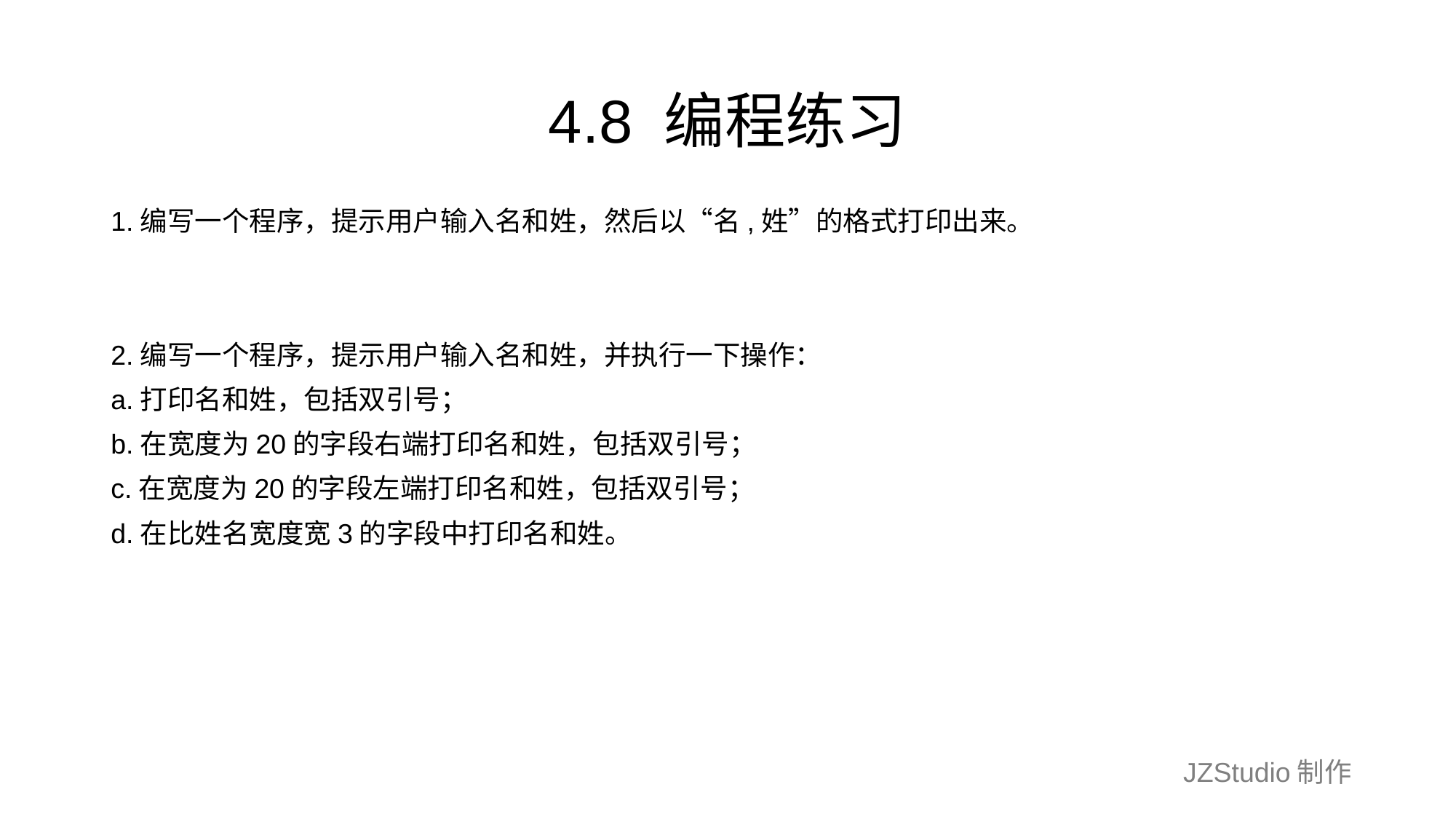

# 4.8 编程练习
1.编写一个程序，提示用户输入名和姓，然后以“名,姓”的格式打印出来。

2.编写一个程序，提示用户输入名和姓，并执行一下操作：
a.打印名和姓，包括双引号；
b.在宽度为20的字段右端打印名和姓，包括双引号；
c.在宽度为20的字段左端打印名和姓，包括双引号；
d.在比姓名宽度宽3的字段中打印名和姓。